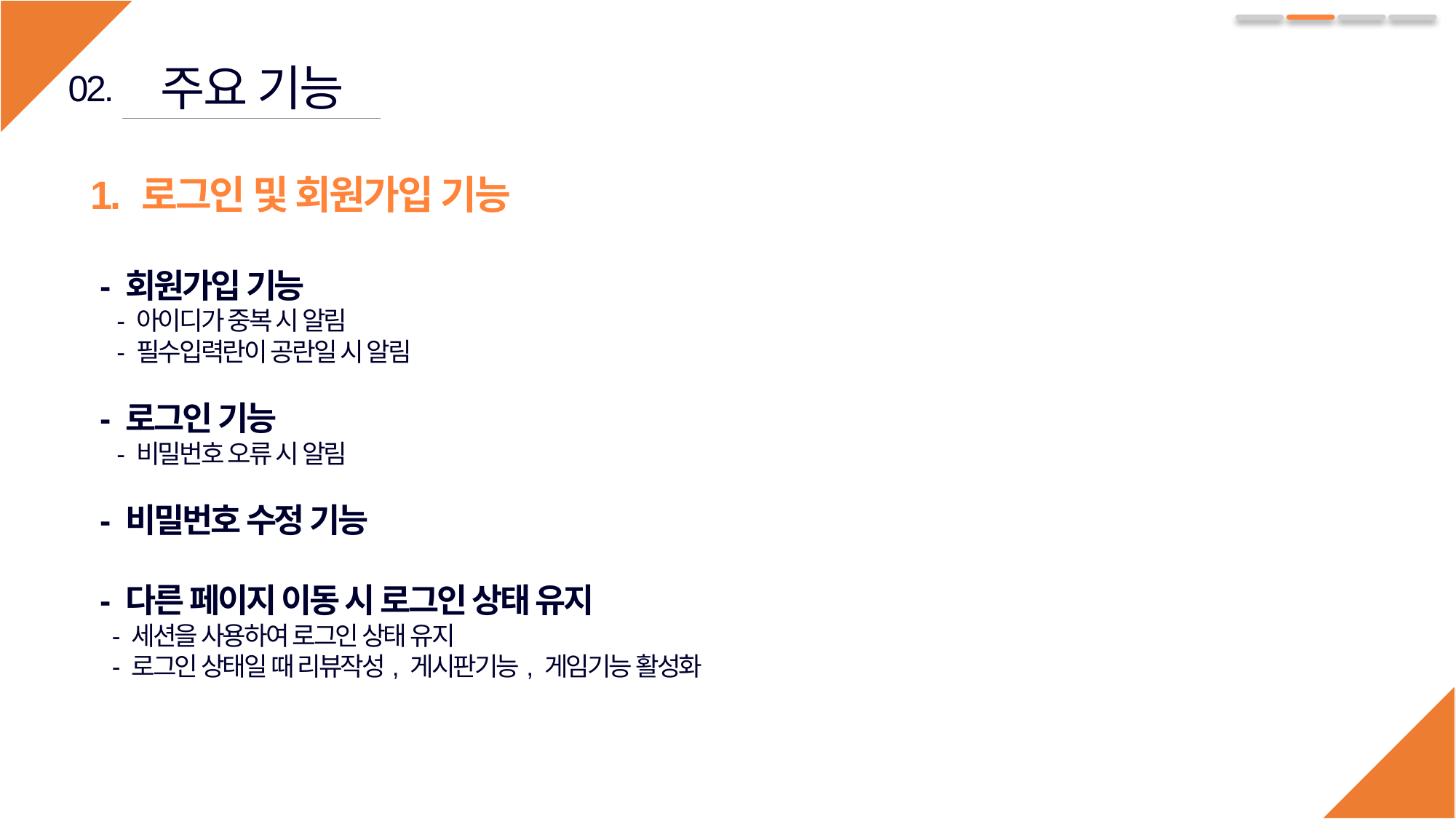

주요 기능
02.
1. 로그인 및 회원가입 기능

 - 회원가입 기능
     - 아이디가 중복 시 알림
     - 필수입력란이 공란일 시 알림

 - 로그인 기능
     - 비밀번호 오류 시 알림

 - 비밀번호 수정 기능

 - 다른 페이지 이동 시 로그인 상태 유지
    - 세션을 사용하여 로그인 상태 유지
    - 로그인 상태일 때 리뷰작성, 게시판기능, 게임기능 활성화